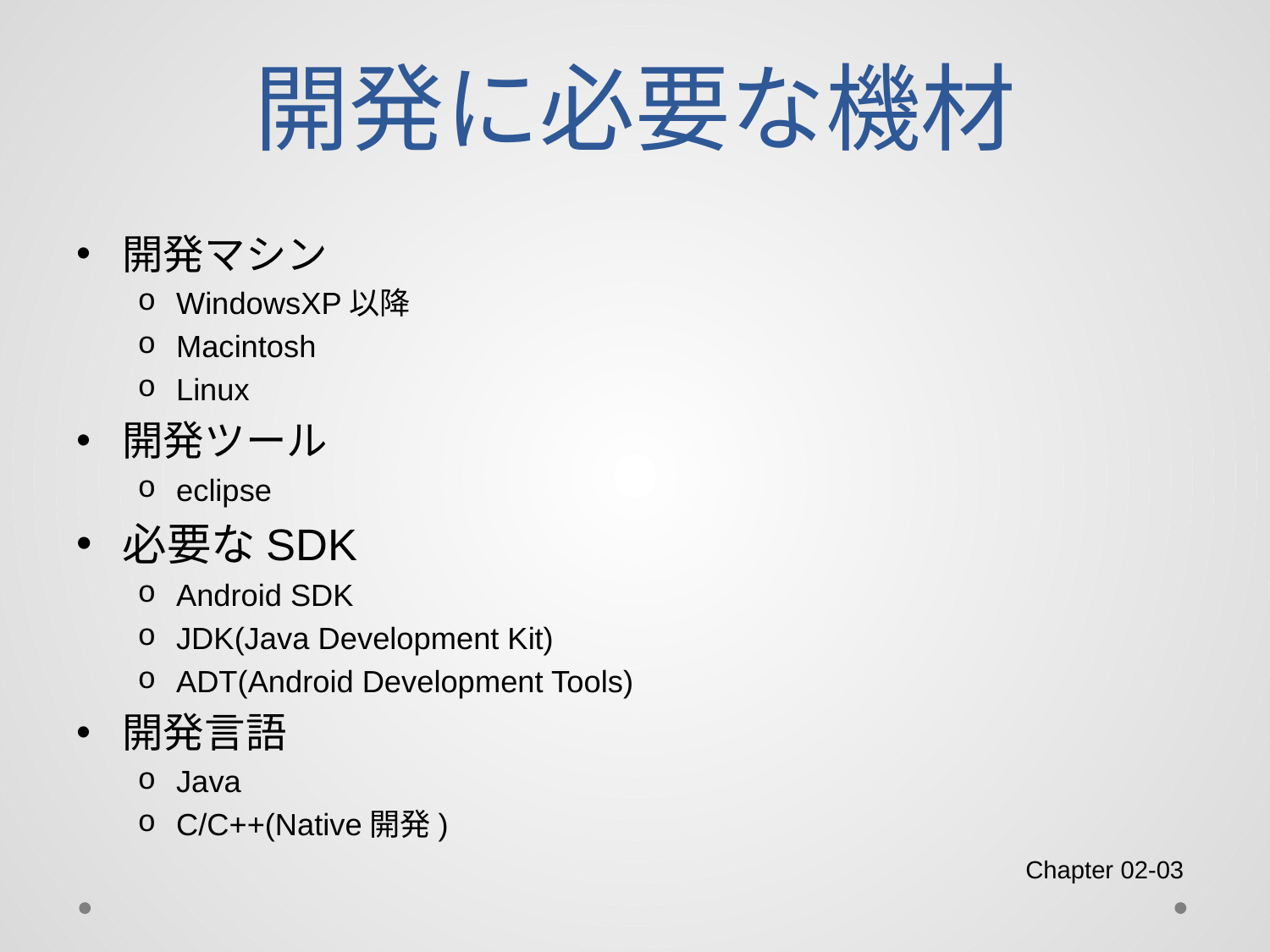

# 開発に必要な機材
開発マシン
WindowsXP以降
Macintosh
Linux
開発ツール
eclipse
必要なSDK
Android SDK
JDK(Java Development Kit)
ADT(Android Development Tools)
開発言語
Java
C/C++(Native開発)
Chapter 02-03